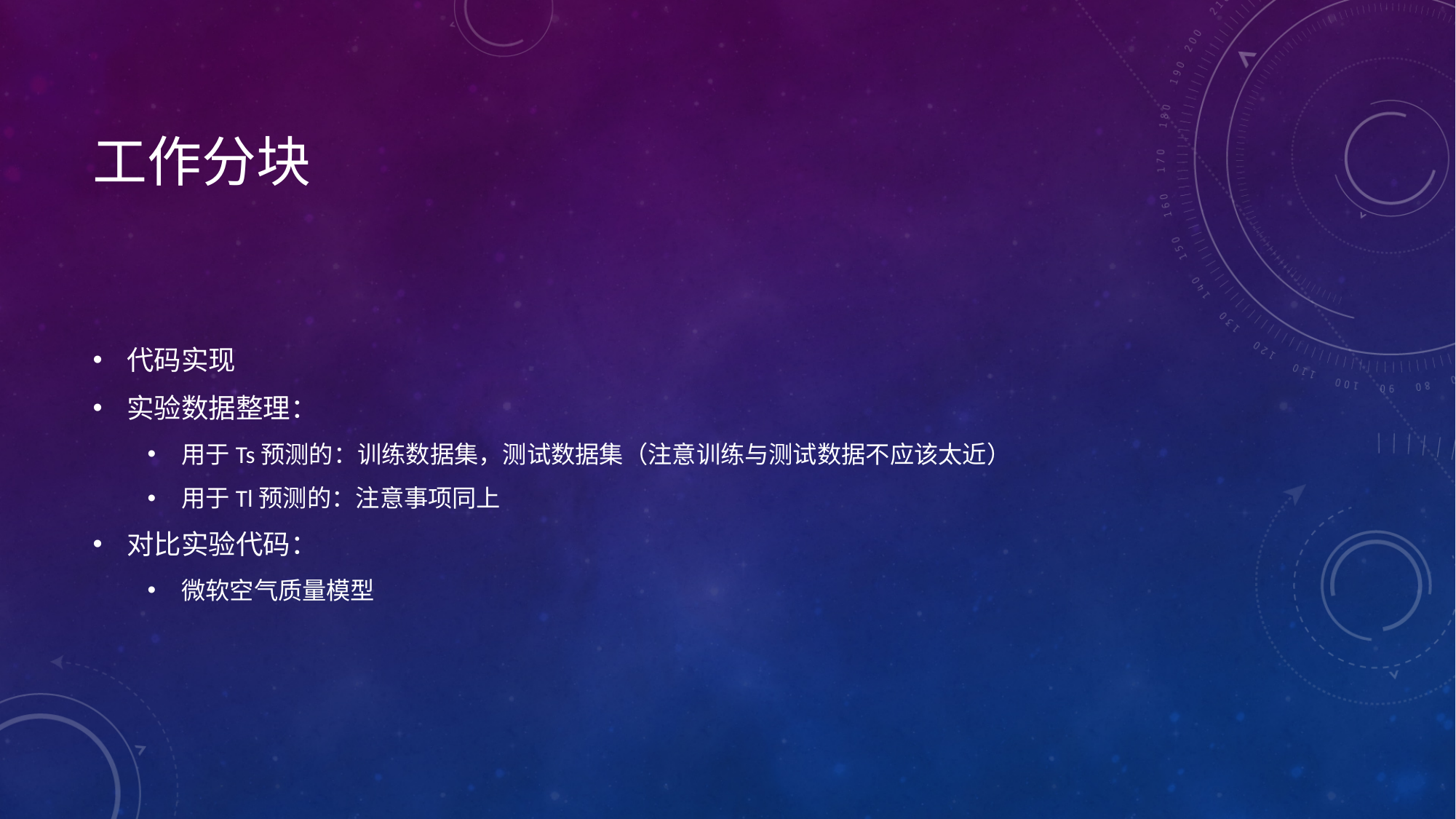

# 工作分块
代码实现
实验数据整理：
用于Ts预测的：训练数据集，测试数据集（注意训练与测试数据不应该太近）
用于Tl预测的：注意事项同上
对比实验代码：
微软空气质量模型